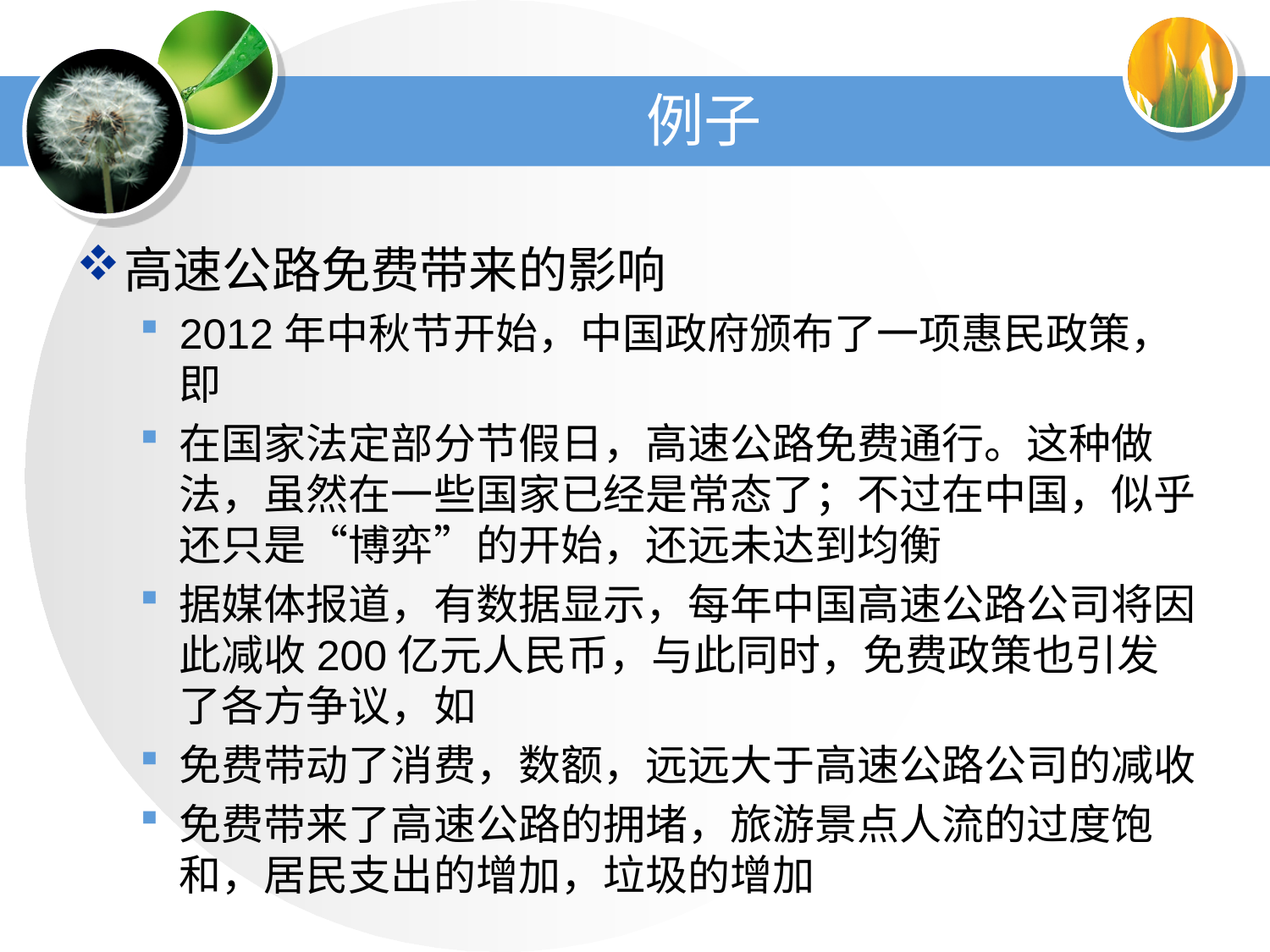

# 例子
高速公路免费带来的影响
2012年中秋节开始，中国政府颁布了一项惠民政策，即
在国家法定部分节假日，高速公路免费通行。这种做法，虽然在一些国家已经是常态了；不过在中国，似乎还只是“博弈”的开始，还远未达到均衡
据媒体报道，有数据显示，每年中国高速公路公司将因此减收200亿元人民币，与此同时，免费政策也引发了各方争议，如
免费带动了消费，数额，远远大于高速公路公司的减收
免费带来了高速公路的拥堵，旅游景点人流的过度饱和，居民支出的增加，垃圾的增加